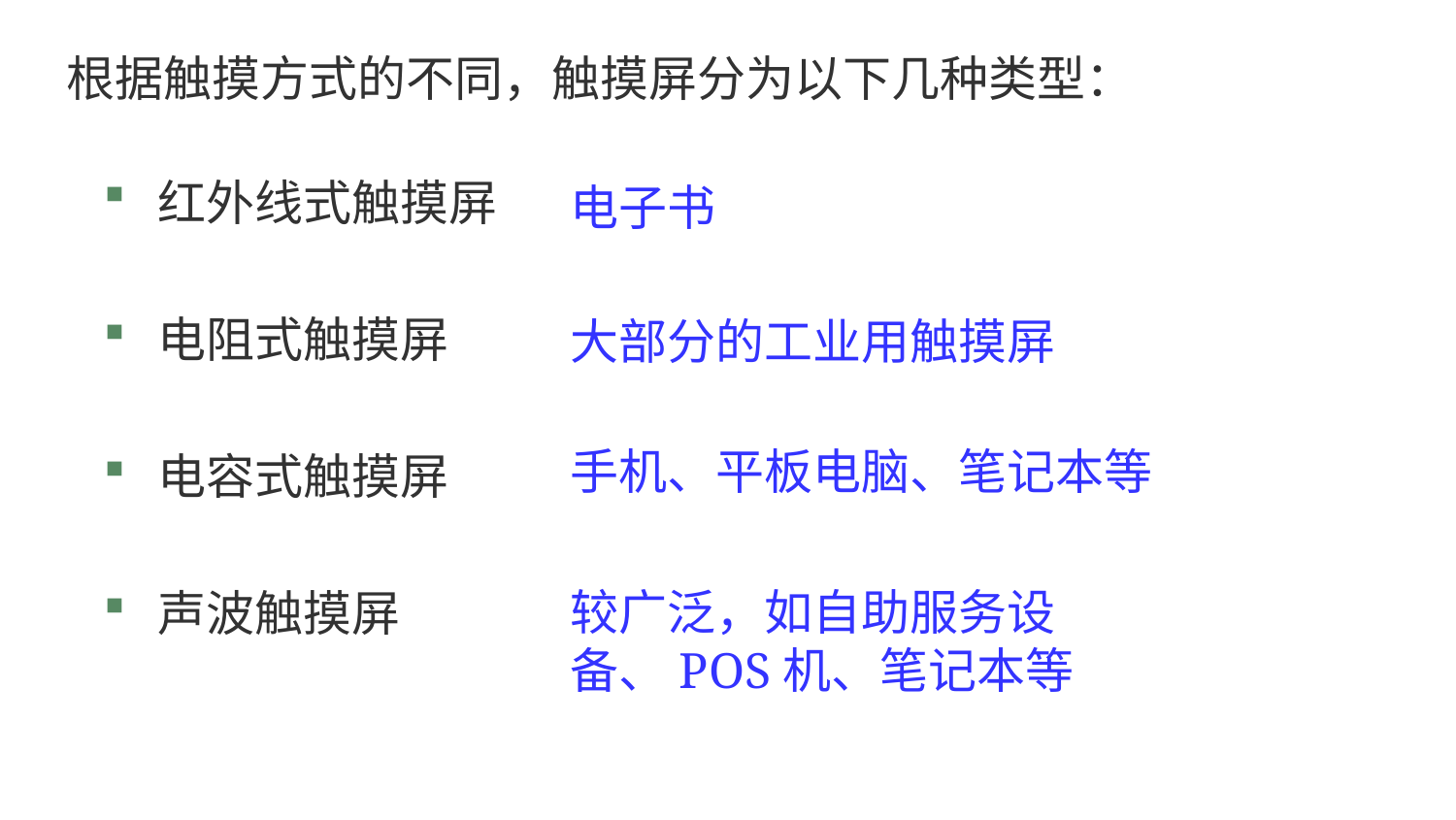

根据触摸方式的不同，触摸屏分为以下几种类型：
红外线式触摸屏

电阻式触摸屏

电容式触摸屏

声波触摸屏
电子书
大部分的工业用触摸屏
手机、平板电脑、笔记本等
较广泛，如自助服务设备、POS机、笔记本等